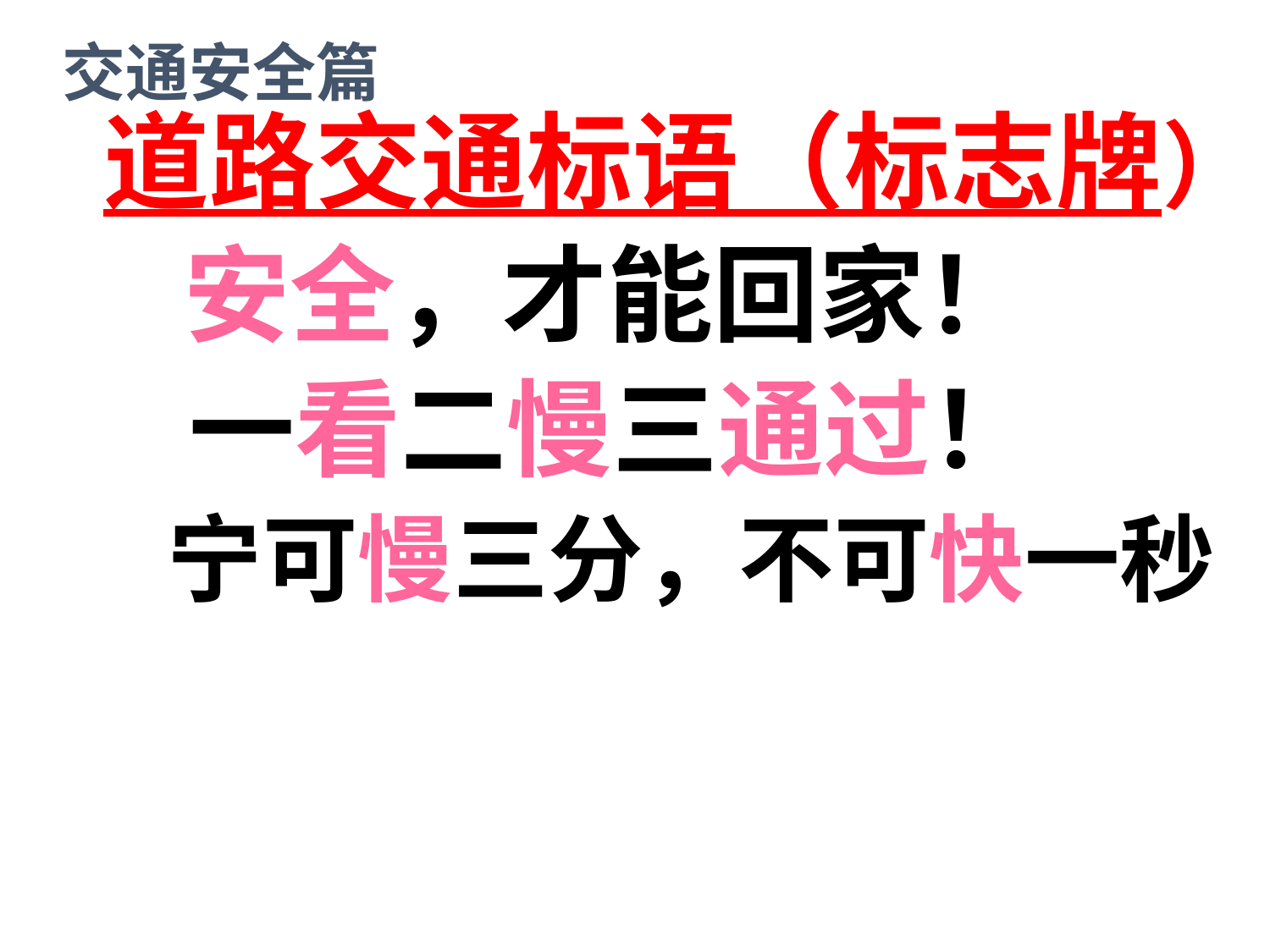

交通安全篇
道路交通标语（标志牌）
安全，才能回家！
一看二慢三通过！
宁可慢三分，不可快一秒